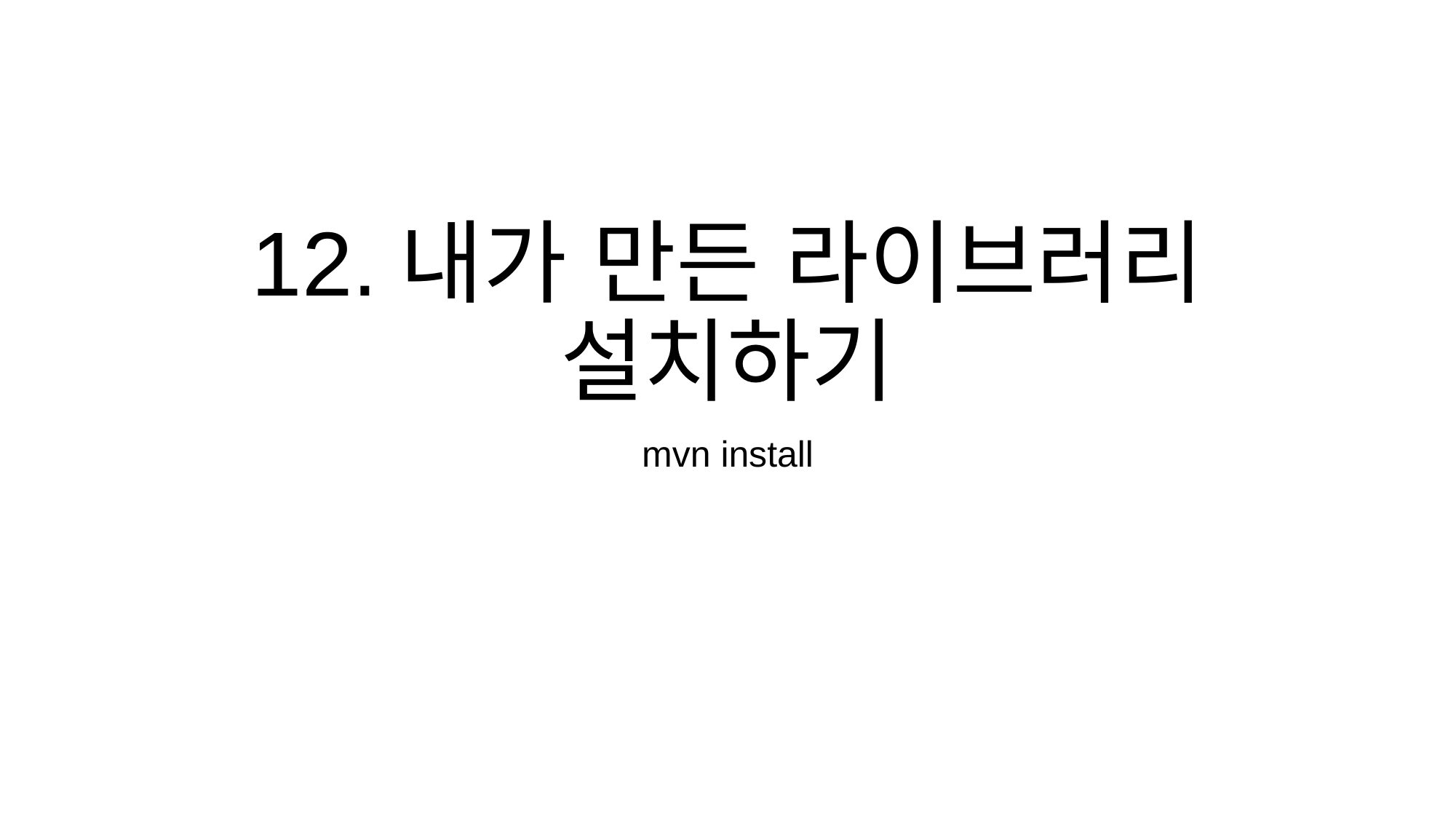

# 12.내가 만든 라이브러리 설치하기
mvn install